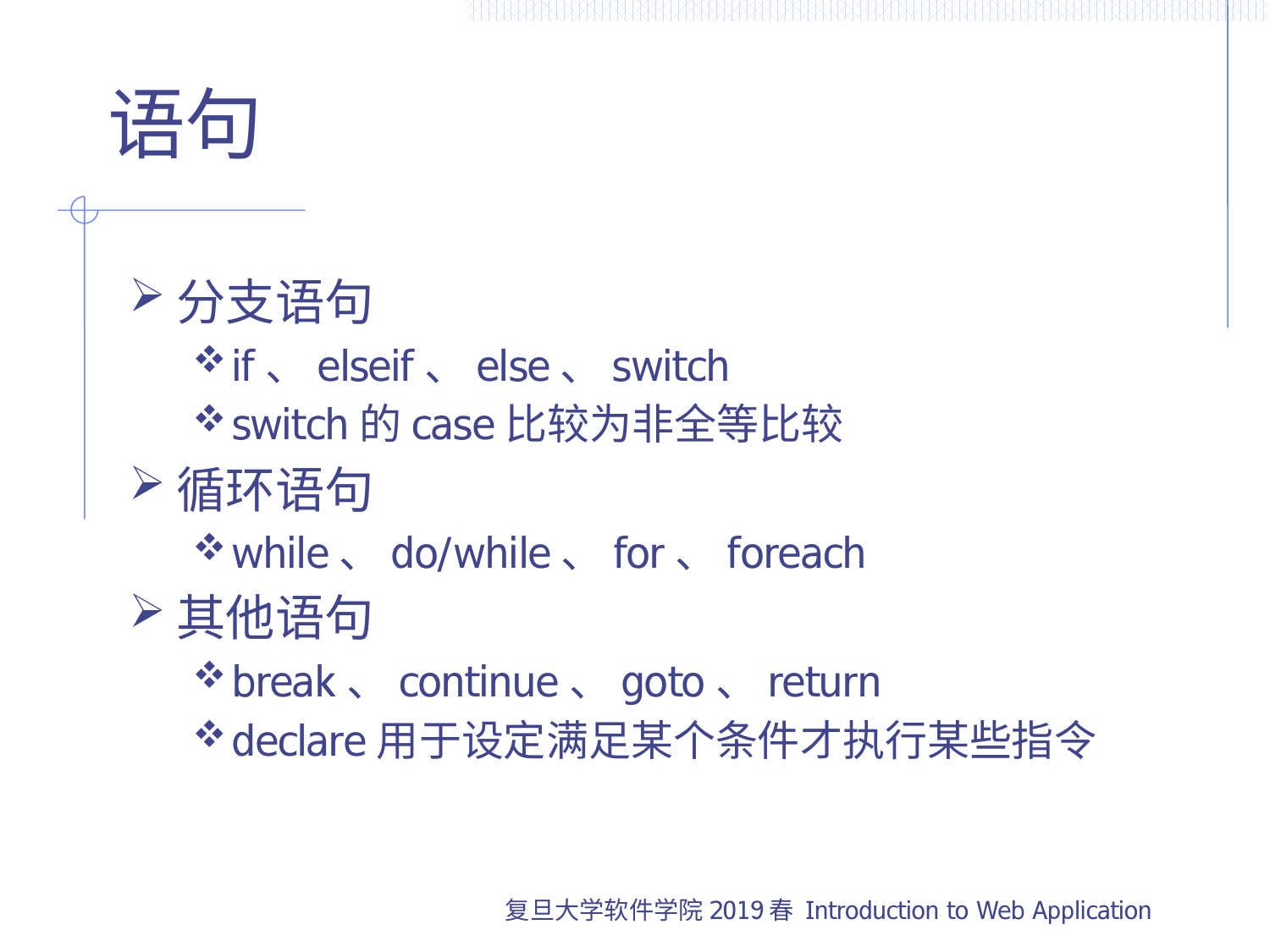

# 语句
分支语句
if、elseif、else、switch
switch的case比较为非全等比较
循环语句
while、do/while、for、foreach
其他语句
break、continue、goto、return
declare用于设定满足某个条件才执行某些指令